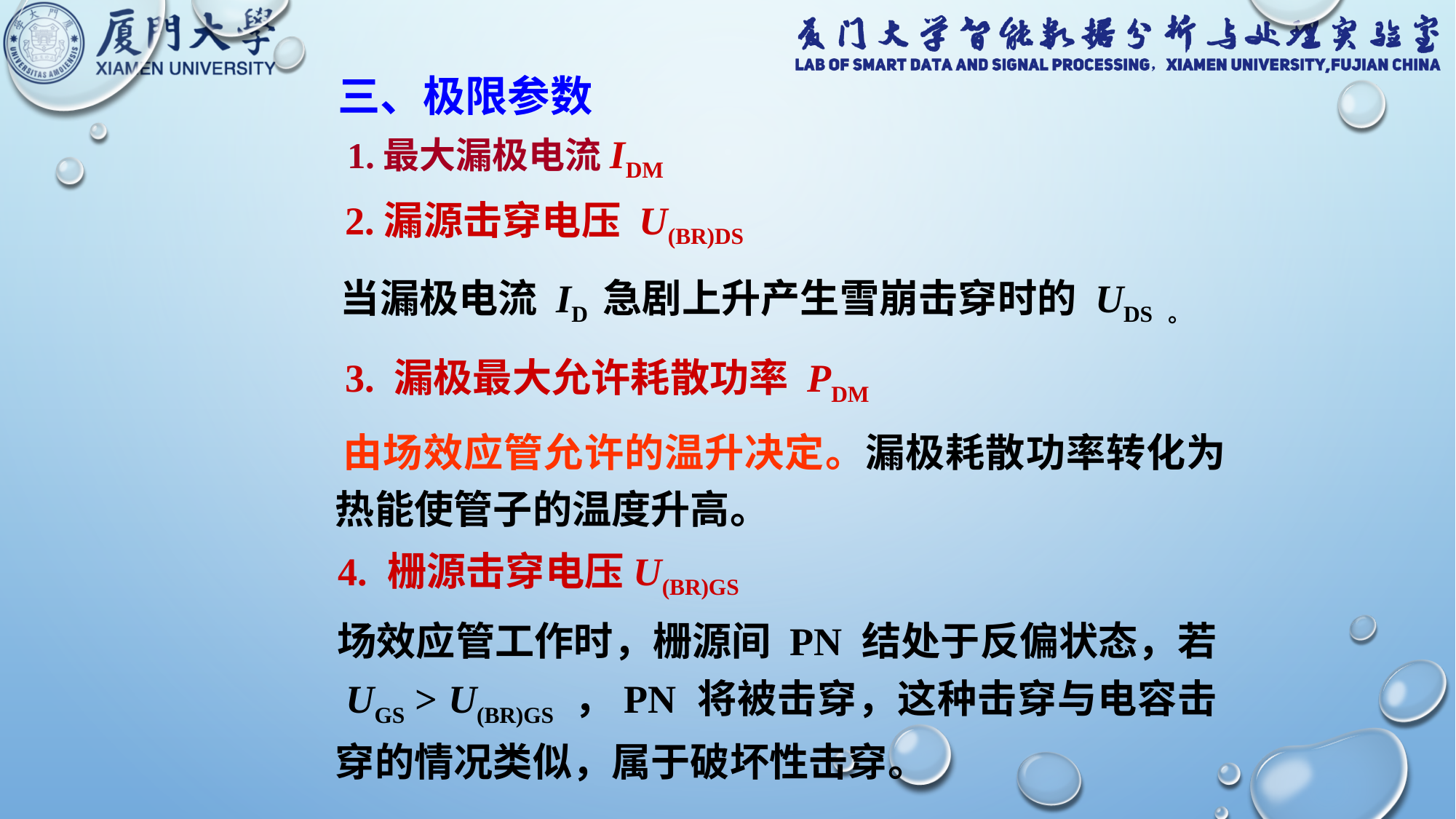

三、极限参数
1.最大漏极电流IDM
2.漏源击穿电压 U(BR)DS
当漏极电流 ID 急剧上升产生雪崩击穿时的 UDS 。
3. 漏极最大允许耗散功率 PDM
        由场效应管允许的温升决定。漏极耗散功率转化为　　热能使管子的温度升高。
4. 栅源击穿电压U(BR)GS
        场效应管工作时，栅源间 PN 结处于反偏状态，若　　UGS > U(BR)GS ，PN 将被击穿，这种击穿与电容击　　穿的情况类似，属于破坏性击穿。
309